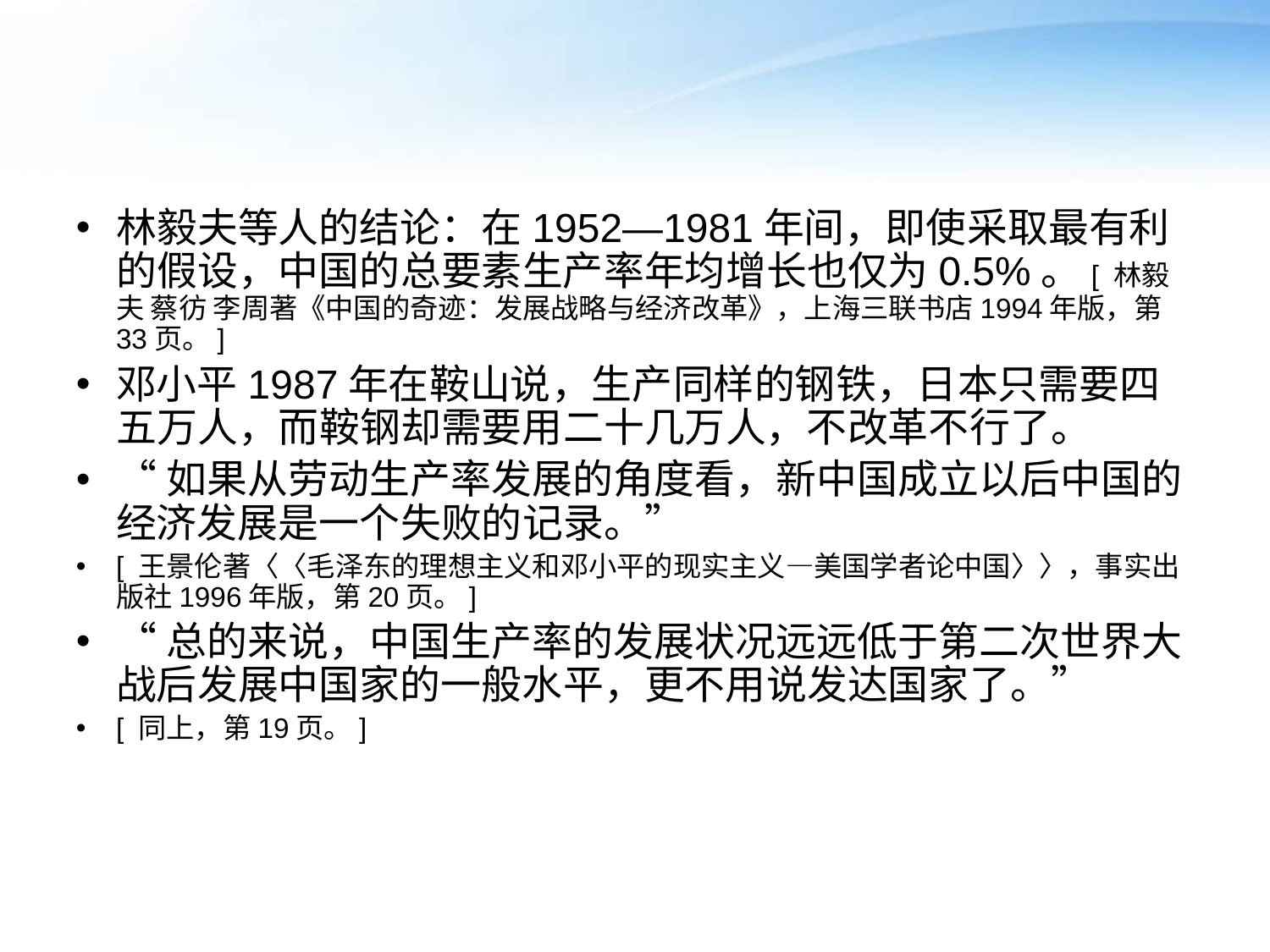

#
林毅夫等人的结论：在1952—1981年间，即使采取最有利的假设，中国的总要素生产率年均增长也仅为0.5%。[ 林毅夫 蔡彷 李周著《中国的奇迹：发展战略与经济改革》，上海三联书店1994年版，第33页。]
邓小平1987年在鞍山说，生产同样的钢铁，日本只需要四五万人，而鞍钢却需要用二十几万人，不改革不行了。
“如果从劳动生产率发展的角度看，新中国成立以后中国的经济发展是一个失败的记录。”
[ 王景伦著〈〈毛泽东的理想主义和邓小平的现实主义—美国学者论中国〉〉，事实出版社1996年版，第20页。]
“总的来说，中国生产率的发展状况远远低于第二次世界大战后发展中国家的一般水平，更不用说发达国家了。”
[ 同上，第19页。]